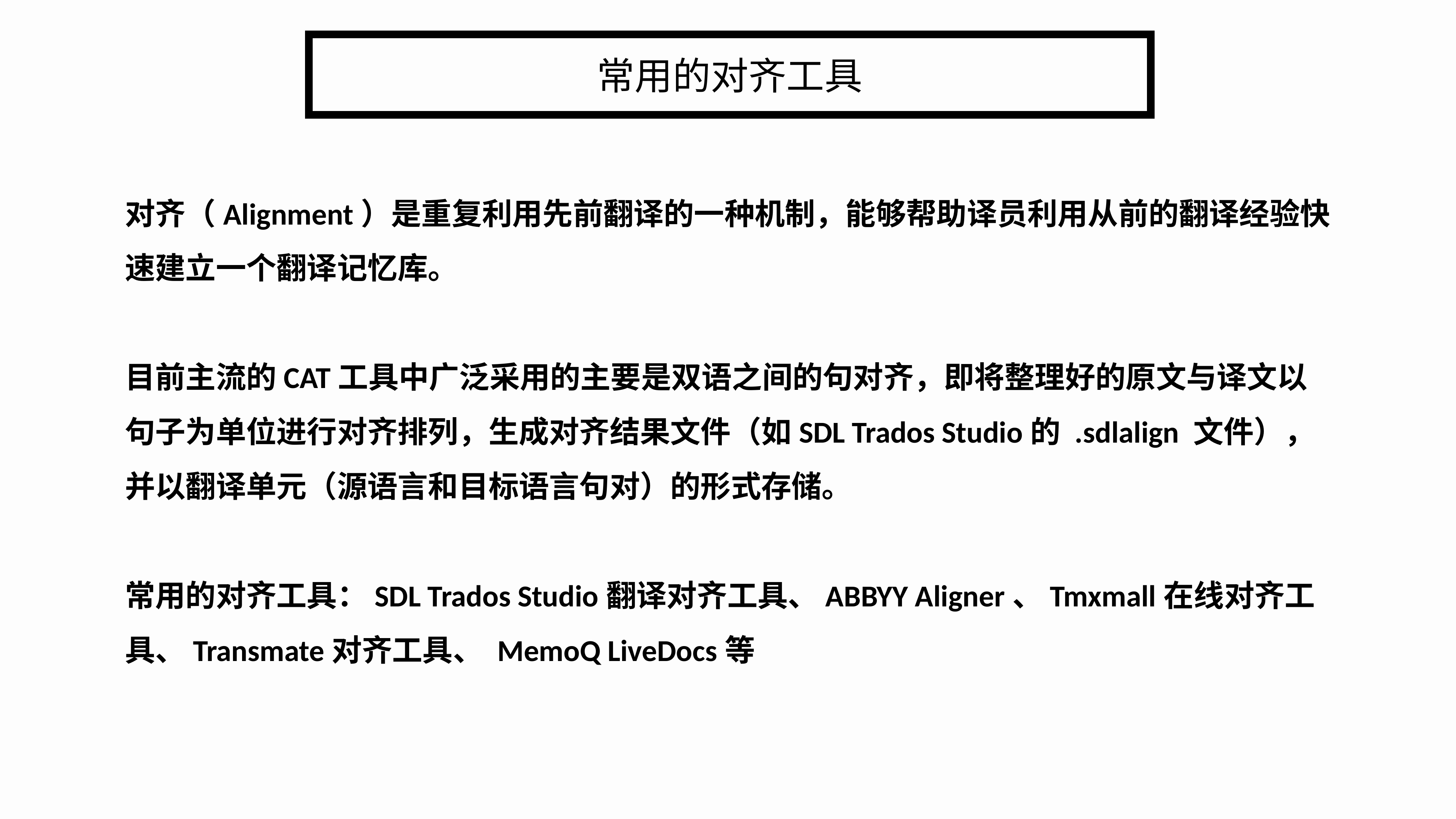

常用的对齐工具
对齐（Alignment）是重复利用先前翻译的一种机制，能够帮助译员利用从前的翻译经验快速建立一个翻译记忆库。

目前主流的CAT工具中广泛采用的主要是双语之间的句对齐，即将整理好的原文与译文以句子为单位进行对齐排列，生成对齐结果文件（如SDL Trados Studio的 .sdlalign 文件），并以翻译单元（源语言和目标语言句对）的形式存储。

常用的对齐工具：SDL Trados Studio翻译对齐工具、ABBYY Aligner、Tmxmall在线对齐工具、Transmate对齐工具、 MemoQ LiveDocs等